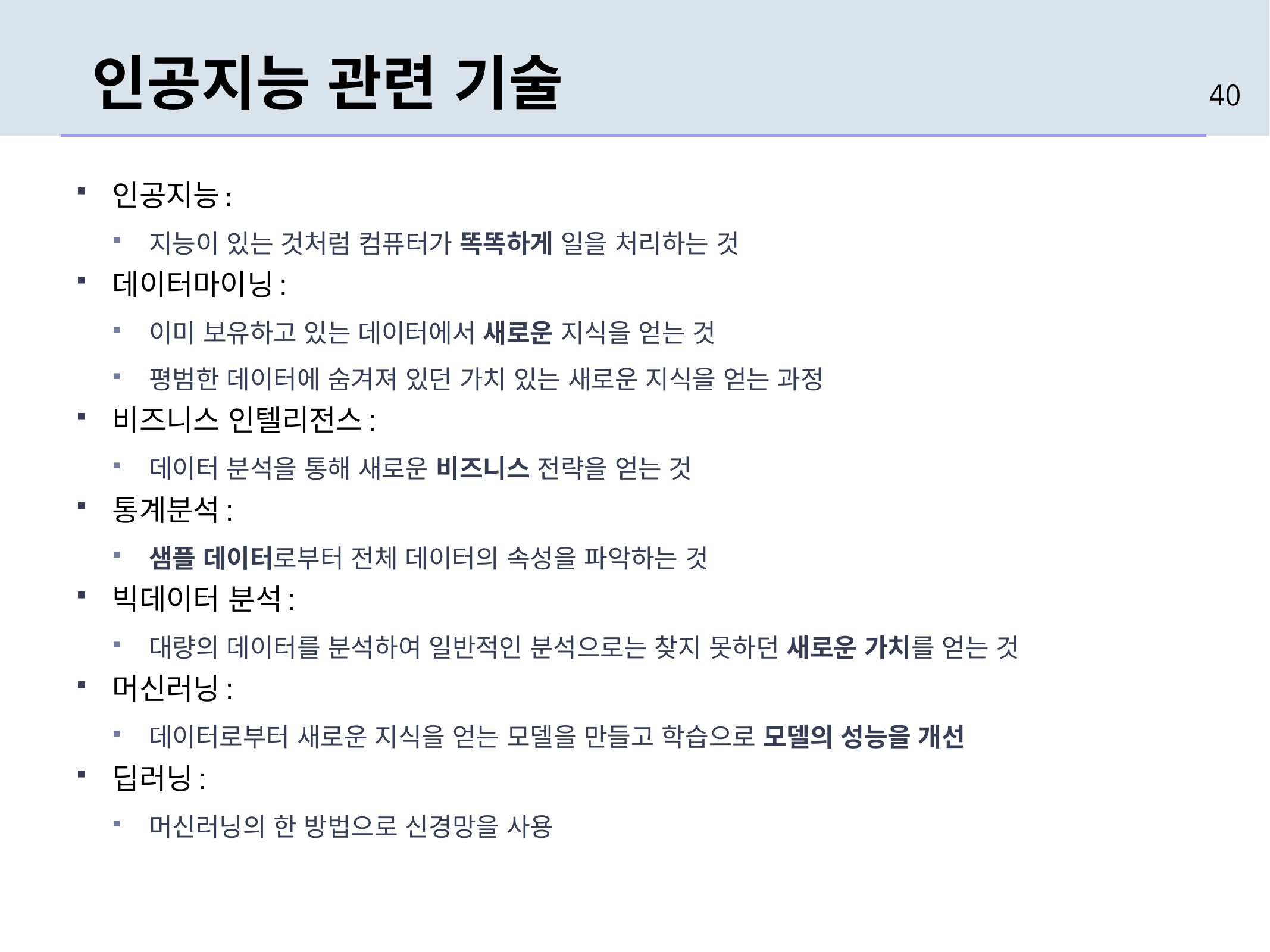

# 인공지능 관련 기술
40
인공지능:
지능이 있는 것처럼 컴퓨터가 똑똑하게 일을 처리하는 것
데이터마이닝:
이미 보유하고 있는 데이터에서 새로운 지식을 얻는 것
평범한 데이터에 숨겨져 있던 가치 있는 새로운 지식을 얻는 과정
비즈니스 인텔리전스:
데이터 분석을 통해 새로운 비즈니스 전략을 얻는 것
통계분석:
샘플 데이터로부터 전체 데이터의 속성을 파악하는 것
빅데이터 분석:
대량의 데이터를 분석하여 일반적인 분석으로는 찾지 못하던 새로운 가치를 얻는 것
머신러닝:
데이터로부터 새로운 지식을 얻는 모델을 만들고 학습으로 모델의 성능을 개선
딥러닝:
머신러닝의 한 방법으로 신경망을 사용